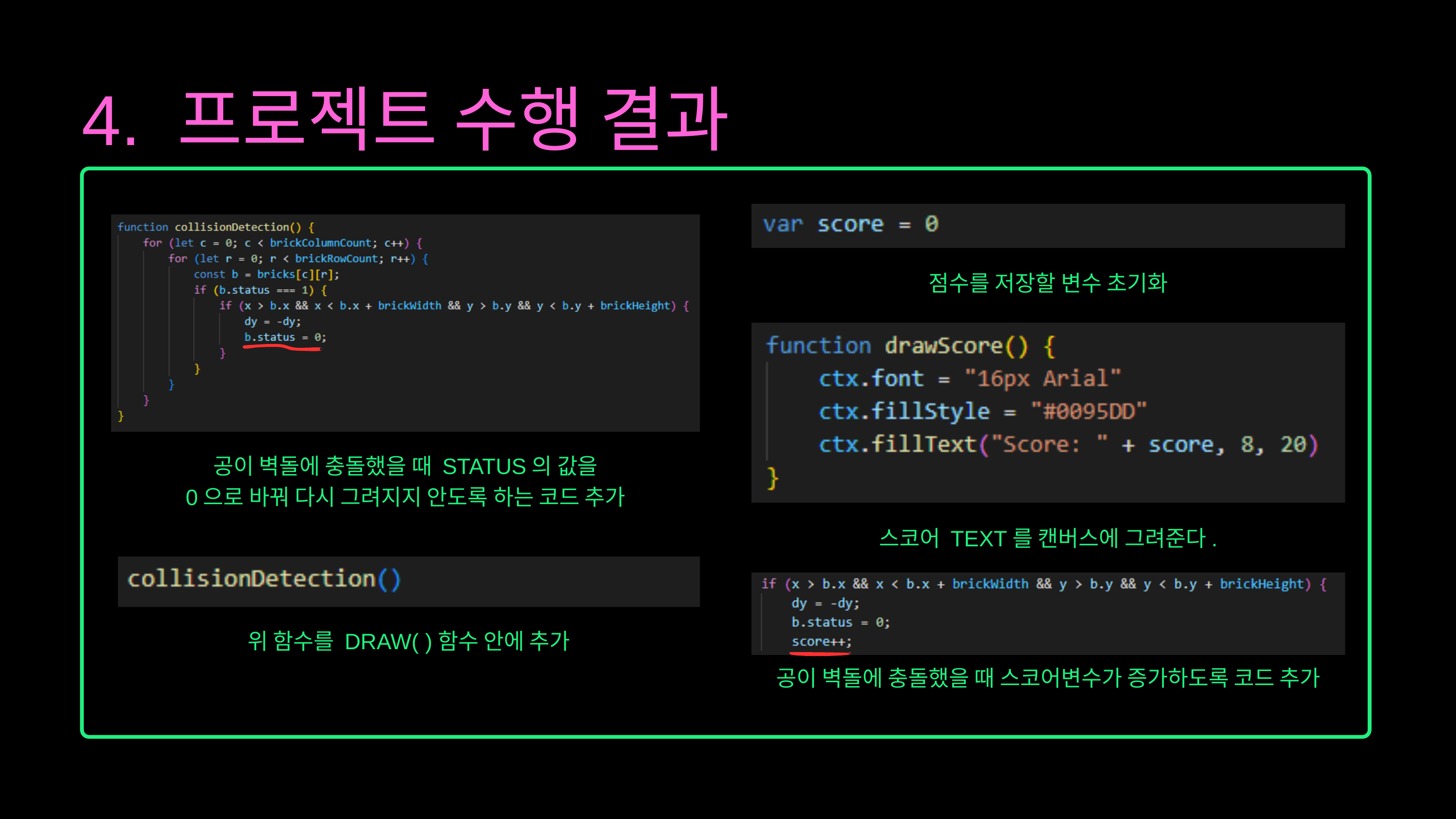

4. 프로젝트 수행 결과

점수를 저장할 변수 초기화

공이 벽돌에 충돌했을 때 STATUS의 값을
0으로 바꿔 다시 그려지지 안도록 하는 코드 추가
스코어 TEXT를 캔버스에 그려준다.

위 함수를 DRAW( )함수 안에 추가

공이 벽돌에 충돌했을 때 스코어변수가 증가하도록 코드 추가